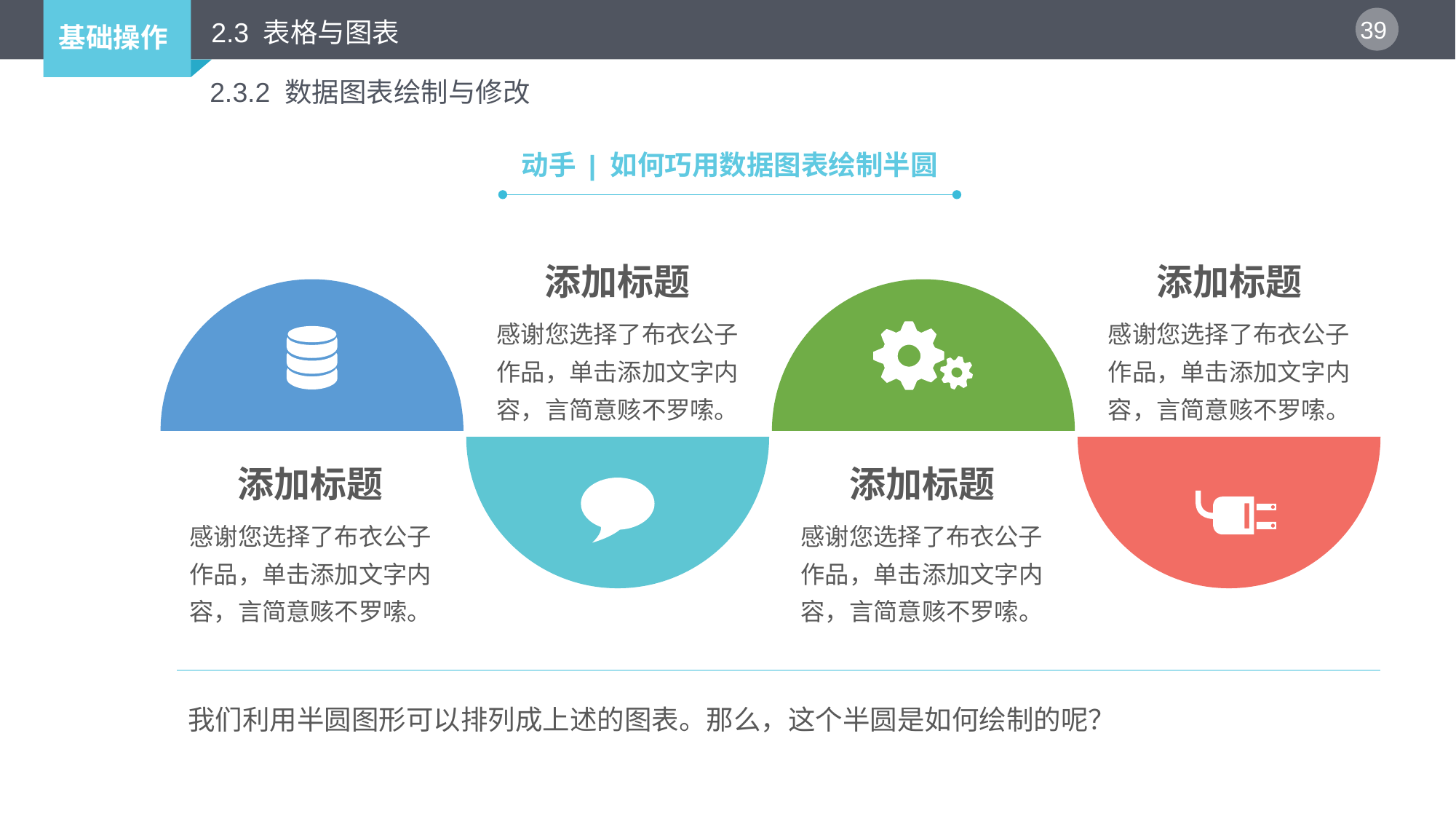

2.3 表格与图表
2.3.2 数据图表绘制与修改
动手 | 如何巧用数据图表绘制半圆
添加标题
添加标题

感谢您选择了布衣公子作品，单击添加文字内容，言简意赅不罗嗦。
感谢您选择了布衣公子作品，单击添加文字内容，言简意赅不罗嗦。

添加标题
添加标题

感谢您选择了布衣公子作品，单击添加文字内容，言简意赅不罗嗦。
感谢您选择了布衣公子作品，单击添加文字内容，言简意赅不罗嗦。
我们利用半圆图形可以排列成上述的图表。那么，这个半圆是如何绘制的呢？